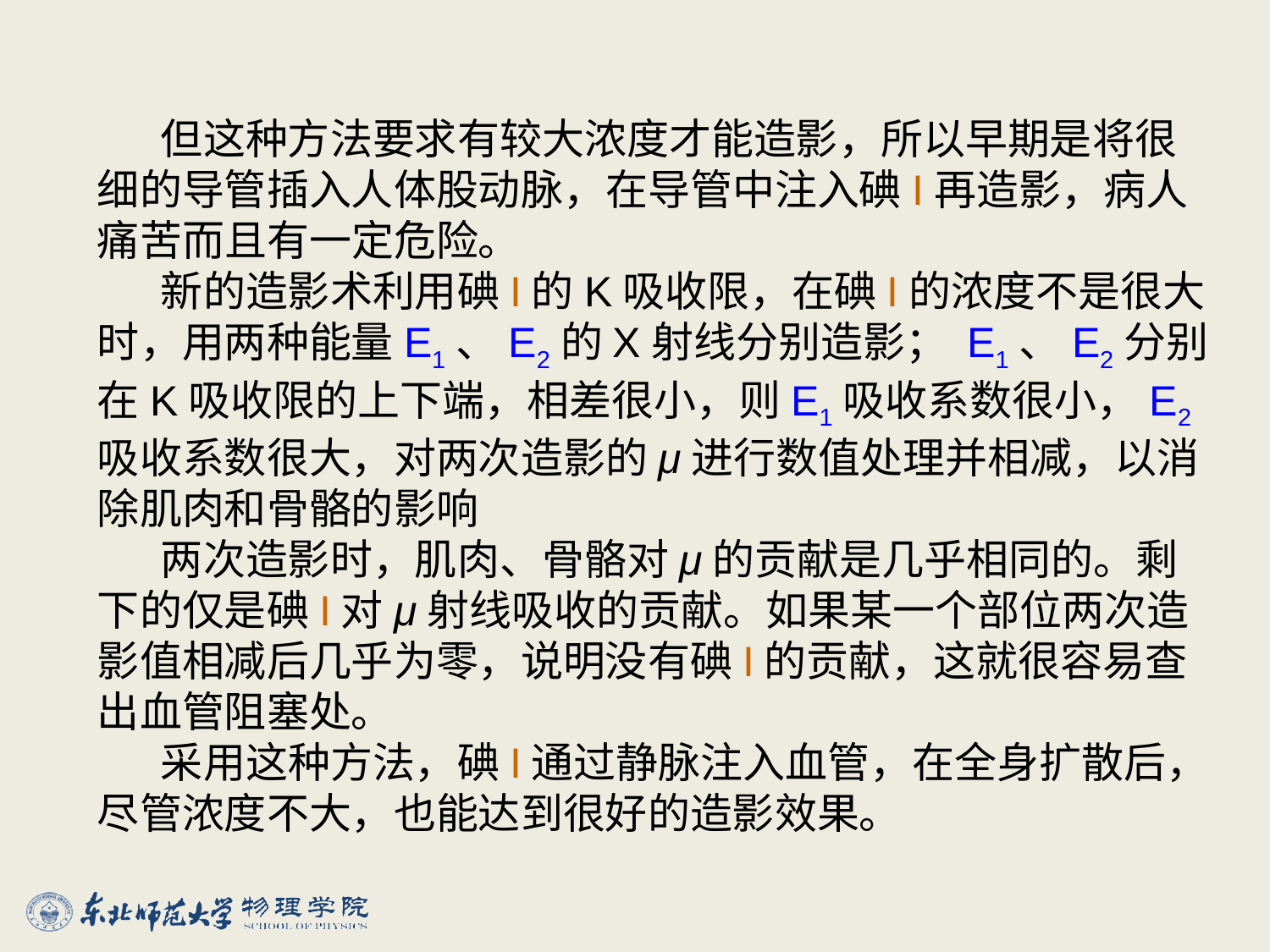

但这种方法要求有较大浓度才能造影，所以早期是将很细的导管插入人体股动脉，在导管中注入碘I再造影，病人痛苦而且有一定危险。
新的造影术利用碘I的K吸收限，在碘I的浓度不是很大时，用两种能量E1、E2的X射线分别造影； E1、E2分别在K吸收限的上下端，相差很小，则E1吸收系数很小，E2吸收系数很大，对两次造影的μ进行数值处理并相减，以消除肌肉和骨骼的影响
两次造影时，肌肉、骨骼对μ的贡献是几乎相同的。剩下的仅是碘I对μ射线吸收的贡献。如果某一个部位两次造影值相减后几乎为零，说明没有碘I的贡献，这就很容易查出血管阻塞处。
采用这种方法，碘I通过静脉注入血管，在全身扩散后，尽管浓度不大，也能达到很好的造影效果。